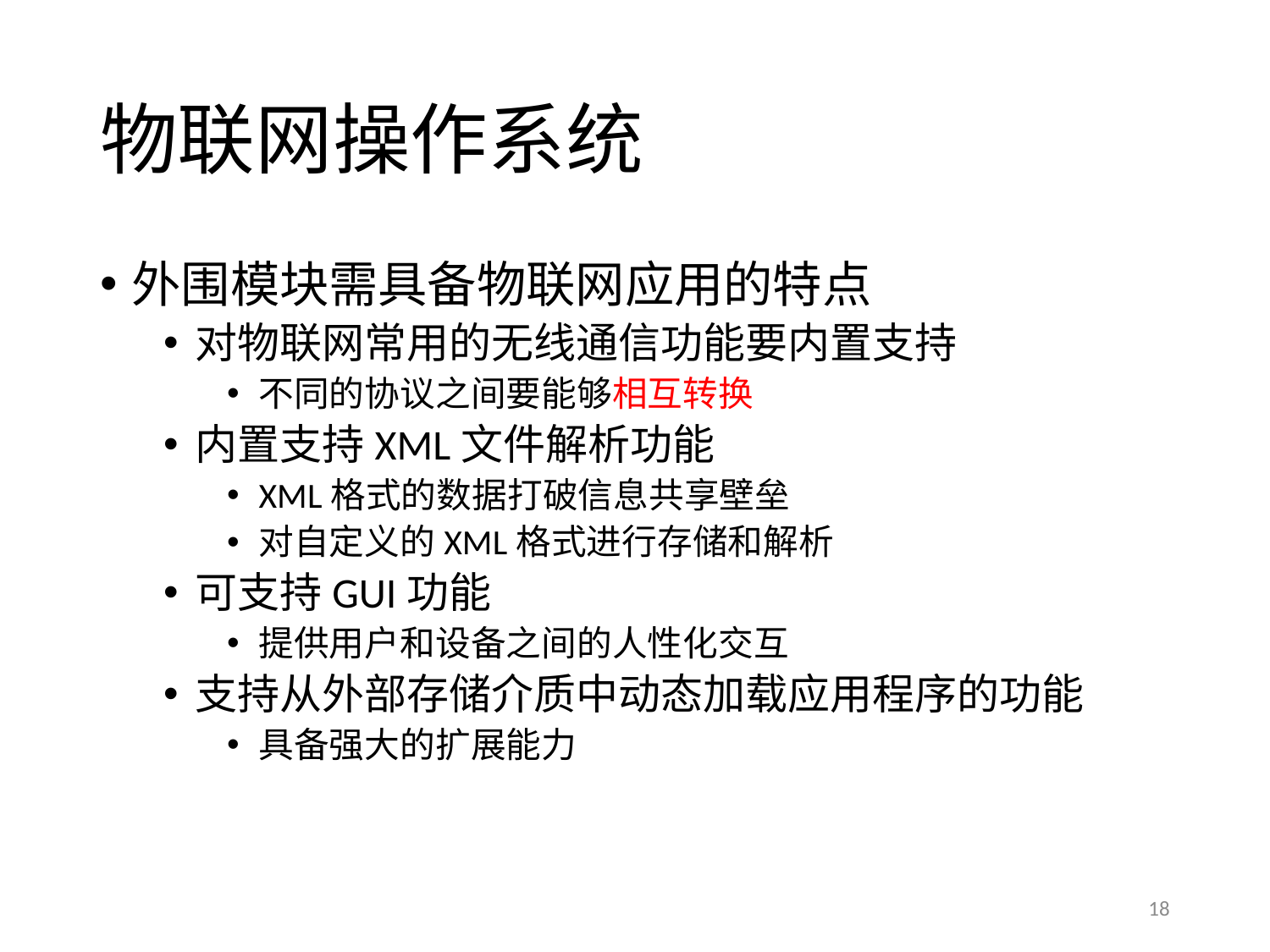

# 物联网操作系统
外围模块需具备物联网应用的特点
对物联网常用的无线通信功能要内置支持
不同的协议之间要能够相互转换
内置支持XML文件解析功能
XML格式的数据打破信息共享壁垒
对自定义的XML格式进行存储和解析
可支持GUI功能
提供用户和设备之间的人性化交互
支持从外部存储介质中动态加载应用程序的功能
具备强大的扩展能力
18